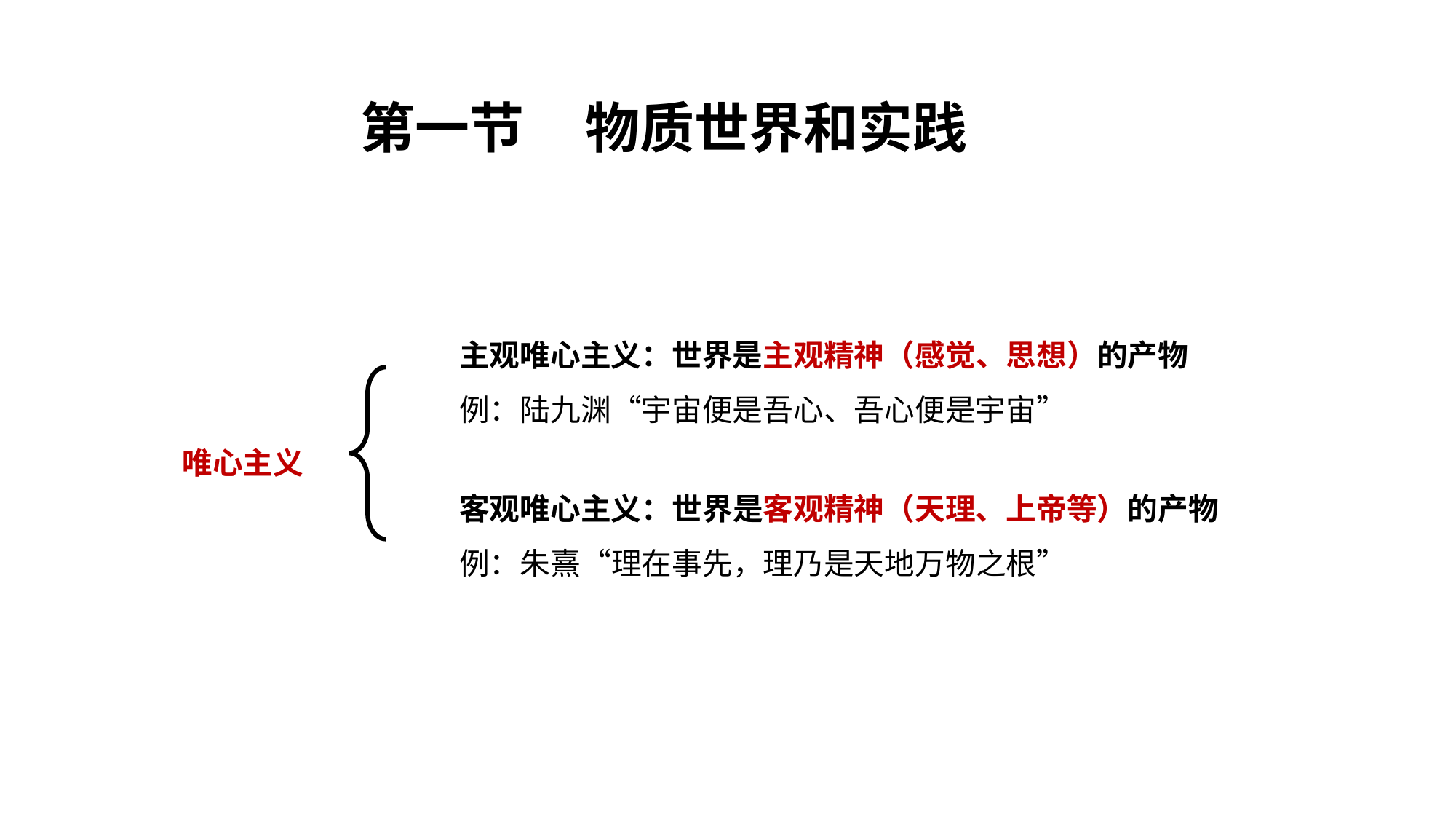

第一节     物质世界和实践

主观唯心主义：世界是主观精神（感觉、思想）的产物
例：陆九渊“宇宙便是吾心、吾心便是宇宙”

唯心主义
客观唯心主义：世界是客观精神（天理、上帝等）的产物
例：朱熹“理在事先，理乃是天地万物之根”